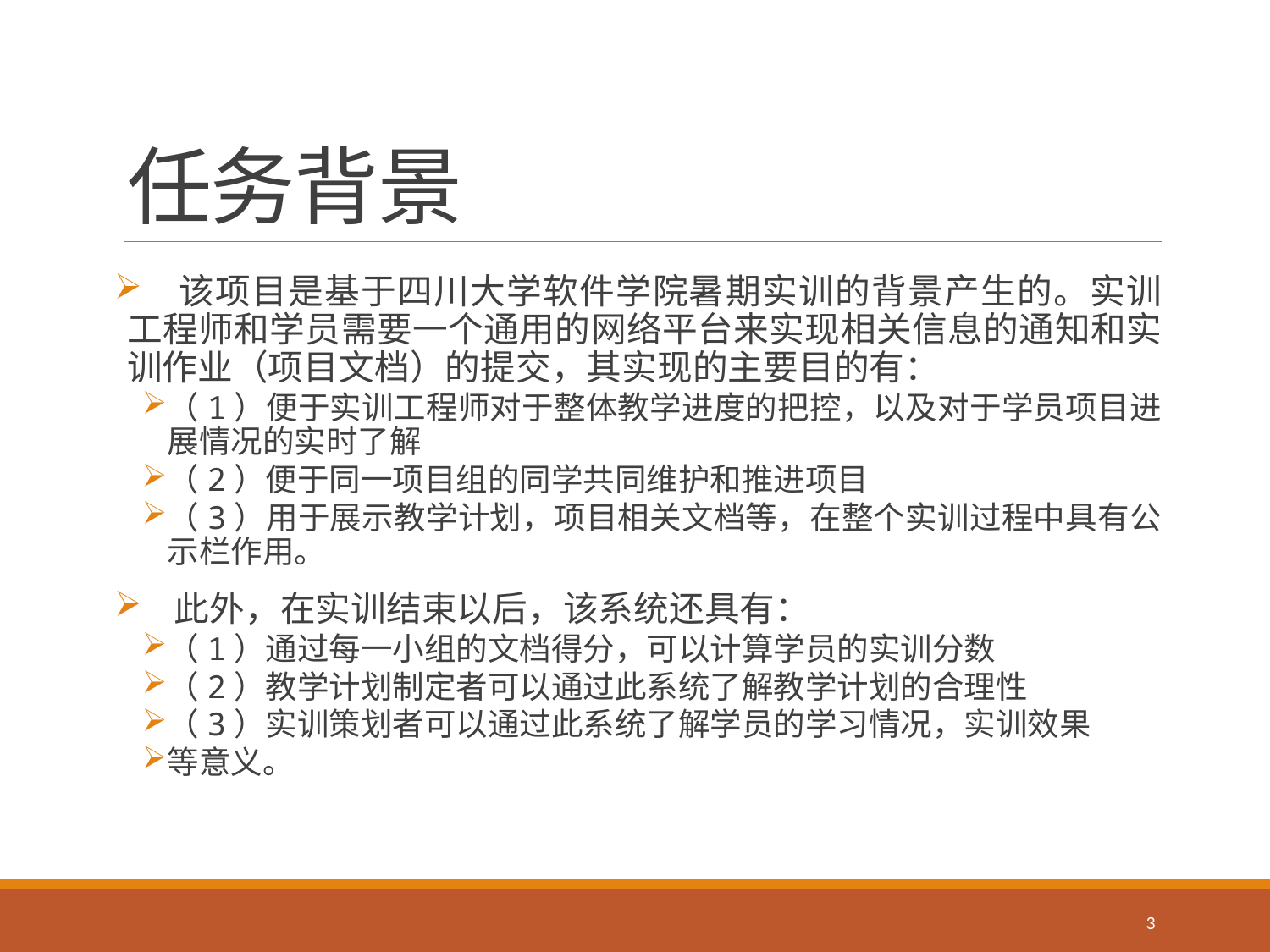

# 任务背景
   该项目是基于四川大学软件学院暑期实训的背景产生的。实训工程师和学员需要一个通用的网络平台来实现相关信息的通知和实训作业（项目文档）的提交，其实现的主要目的有：
（1）便于实训工程师对于整体教学进度的把控，以及对于学员项目进展情况的实时了解
（2）便于同一项目组的同学共同维护和推进项目
（3）用于展示教学计划，项目相关文档等，在整个实训过程中具有公示栏作用。
   此外，在实训结束以后，该系统还具有：
（1）通过每一小组的文档得分，可以计算学员的实训分数
（2）教学计划制定者可以通过此系统了解教学计划的合理性
（3）实训策划者可以通过此系统了解学员的学习情况，实训效果
等意义。
3